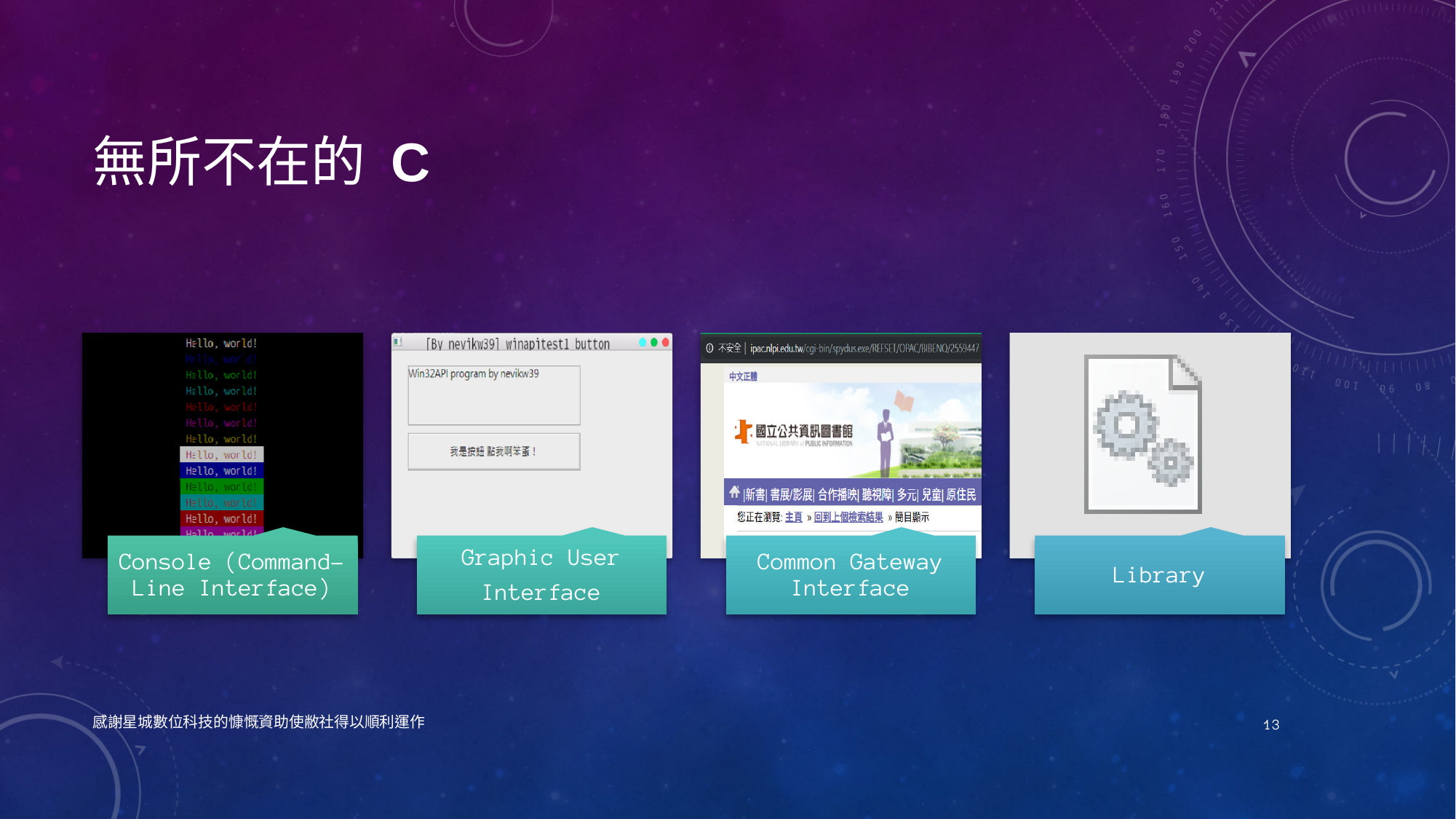

# 無所不在的 C
Console (Command-Line Interface)
Graphic User
Interface
Common Gateway Interface
Library
感謝星城數位科技的慷慨資助使敝社得以順利運作
13